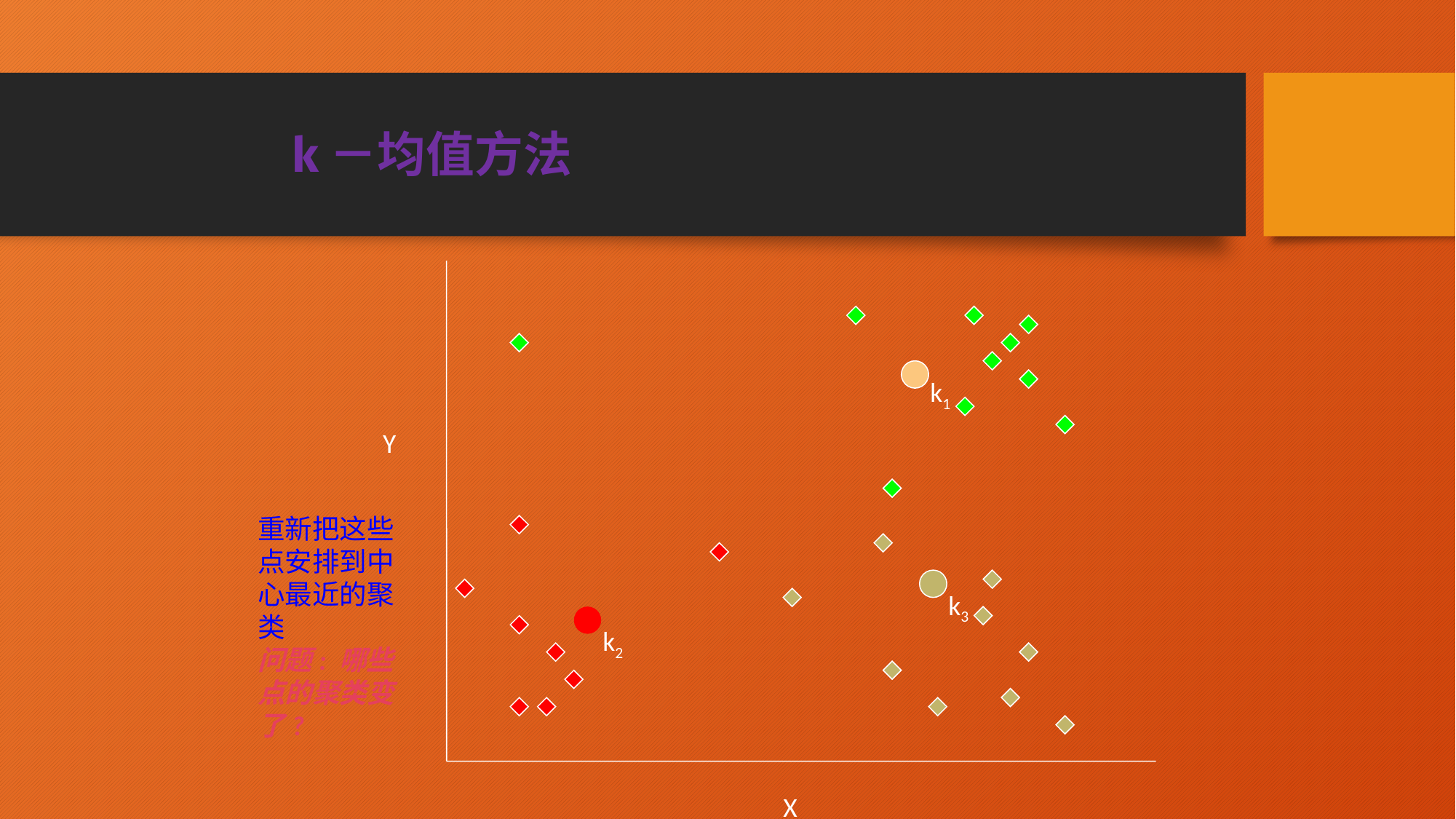

# k－均值方法

Y
X

k1

重新把这些点安排到中心最近的聚类
问题: 哪些点的聚类变了?

k3

k2